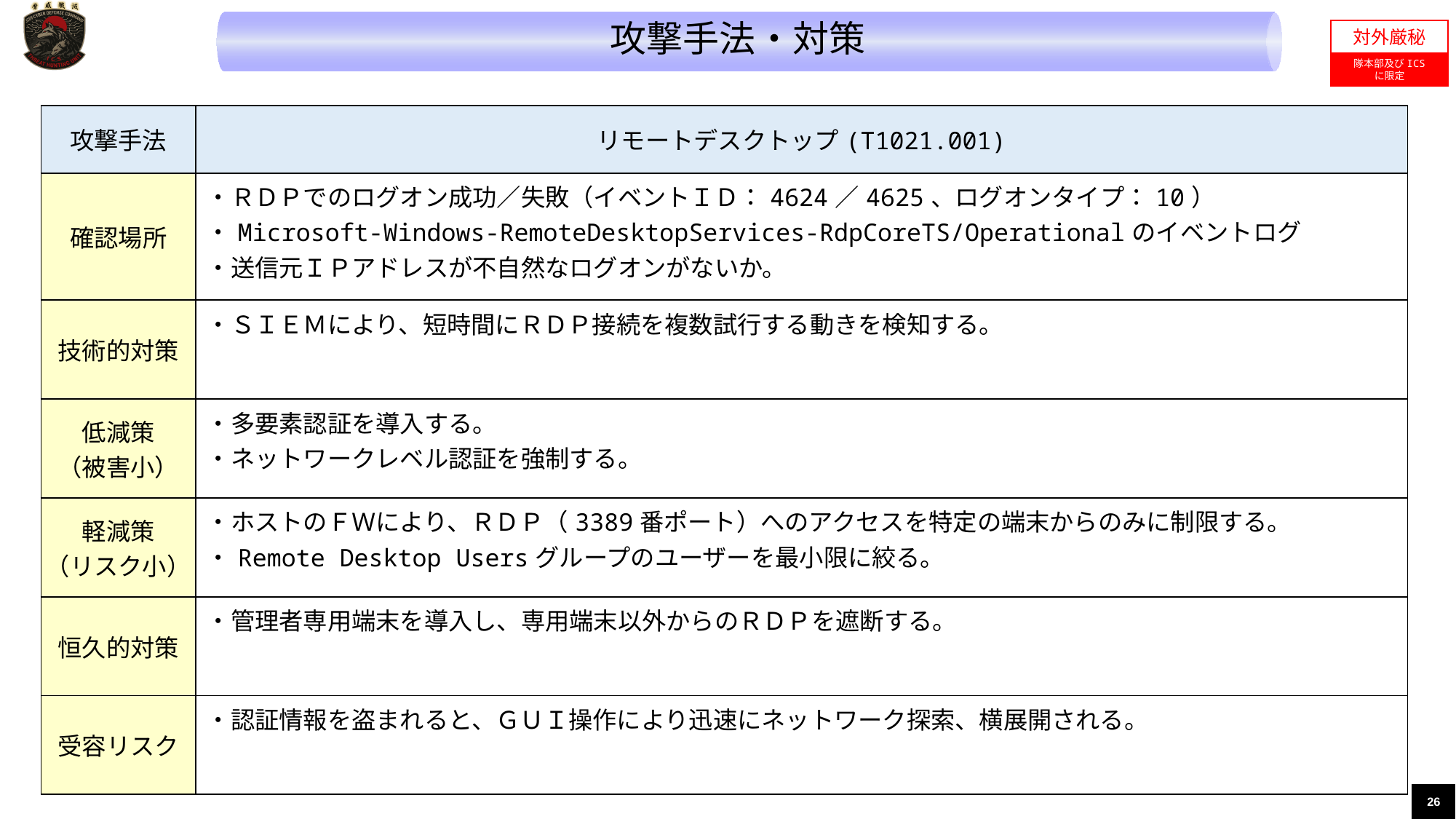

攻撃手法・対策
対外厳秘
隊本部及びICS
に限定
| 攻撃手法 | リモートデスクトップ(T1021.001) |
| --- | --- |
| 確認場所 | ・ＲＤＰでのログオン成功／失敗（イベントＩＤ：4624／4625、ログオンタイプ：10） ・Microsoft-Windows-RemoteDesktopServices-RdpCoreTS/Operationalのイベントログ ・送信元ＩＰアドレスが不自然なログオンがないか。 |
| 技術的対策 | ・ＳＩＥＭにより、短時間にＲＤＰ接続を複数試行する動きを検知する。 |
| 低減策 （被害小） | ・多要素認証を導入する。 ・ネットワークレベル認証を強制する。 |
| 軽減策 （リスク小） | ・ホストのＦＷにより、ＲＤＰ（3389番ポート）へのアクセスを特定の端末からのみに制限する。 ・Remote Desktop Usersグループのユーザーを最小限に絞る。 |
| 恒久的対策 | ・管理者専用端末を導入し、専用端末以外からのＲＤＰを遮断する。 |
| 受容リスク | ・認証情報を盗まれると、ＧＵＩ操作により迅速にネットワーク探索、横展開される。 |